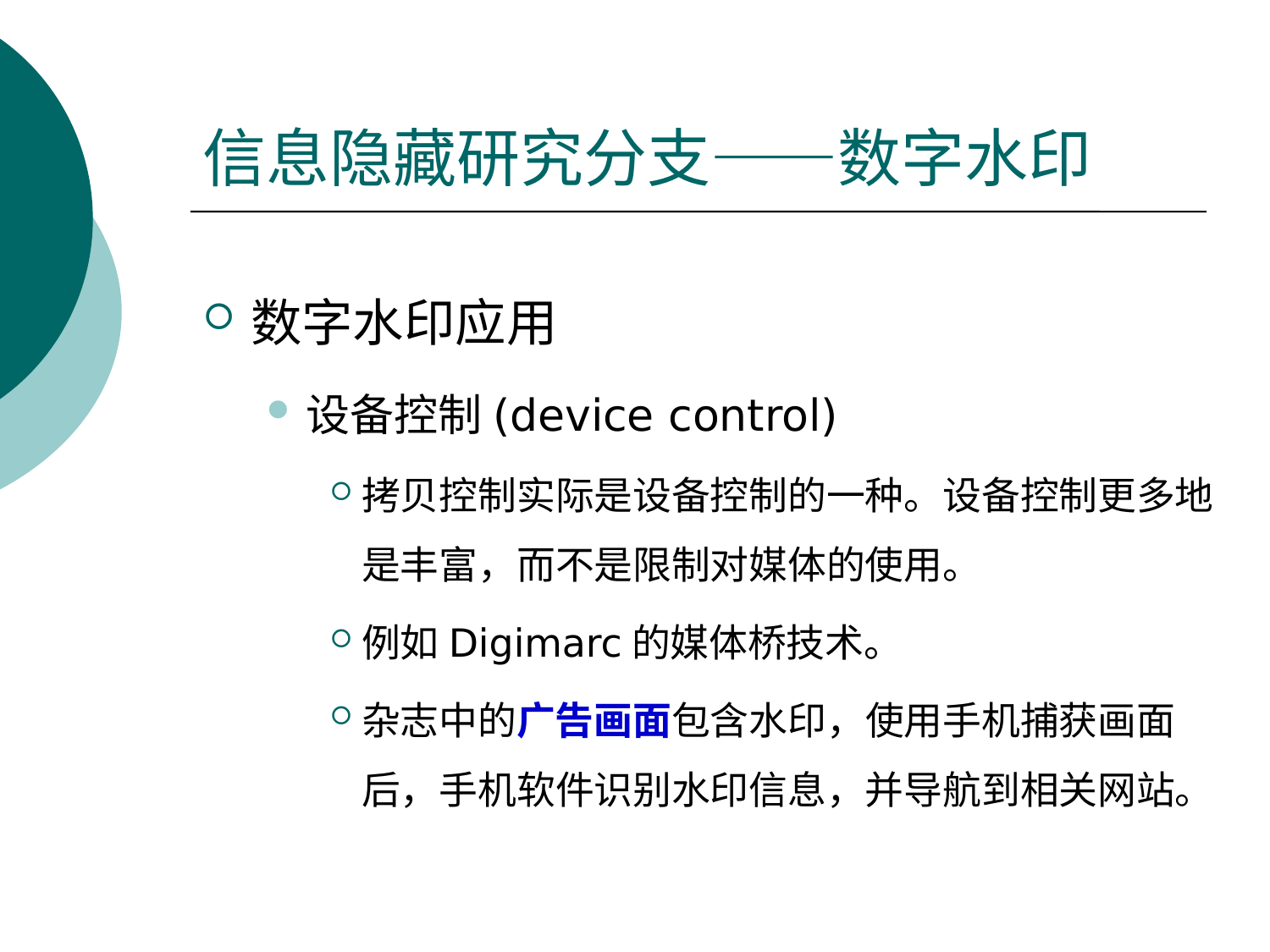

# 信息隐藏研究分支——数字水印
数字水印应用
设备控制(device control)
拷贝控制实际是设备控制的一种。设备控制更多地是丰富，而不是限制对媒体的使用。
例如Digimarc的媒体桥技术。
杂志中的广告画面包含水印，使用手机捕获画面后，手机软件识别水印信息，并导航到相关网站。